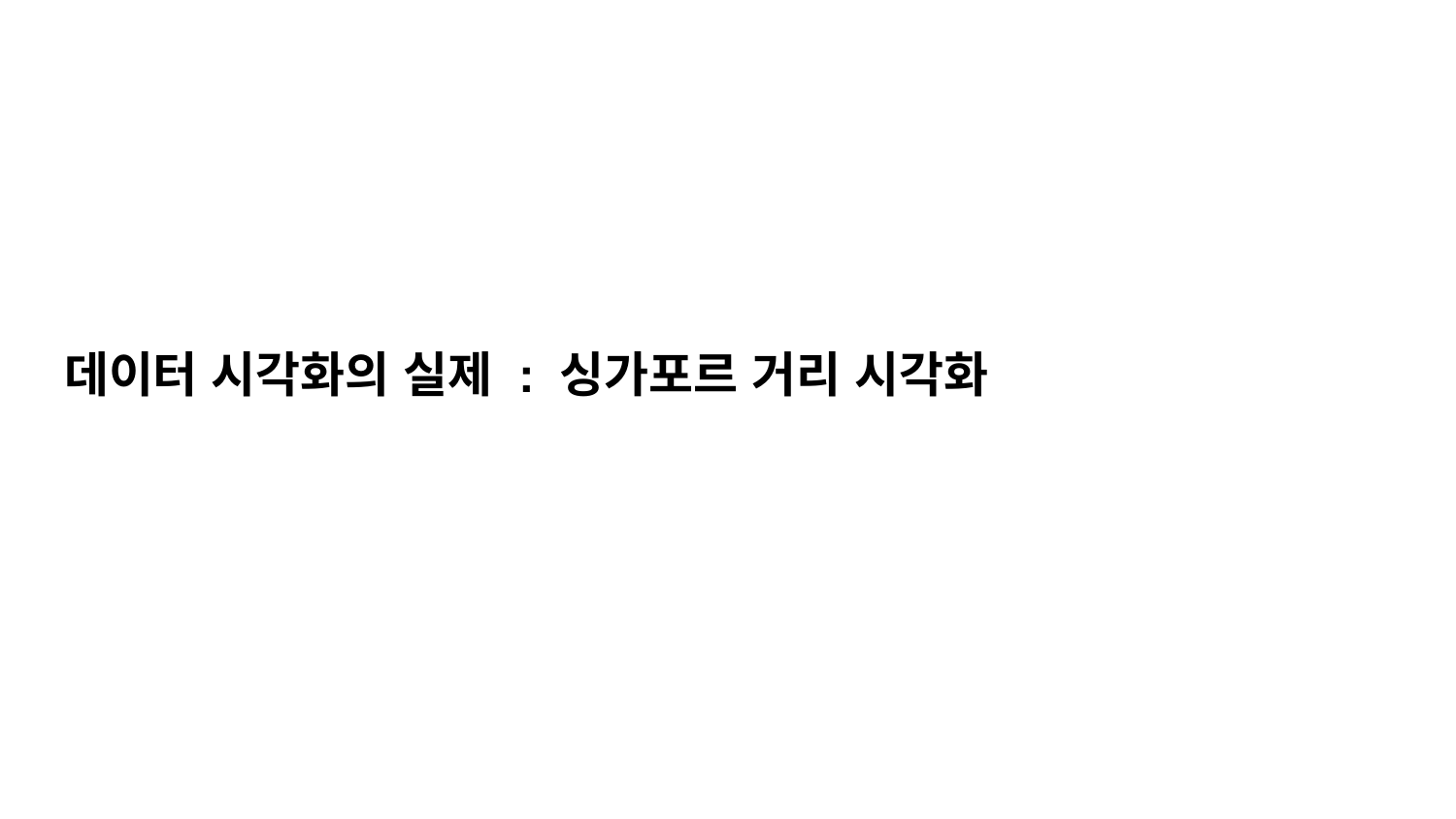

# 데이터 시각화의 실제 : 싱가포르 거리 시각화